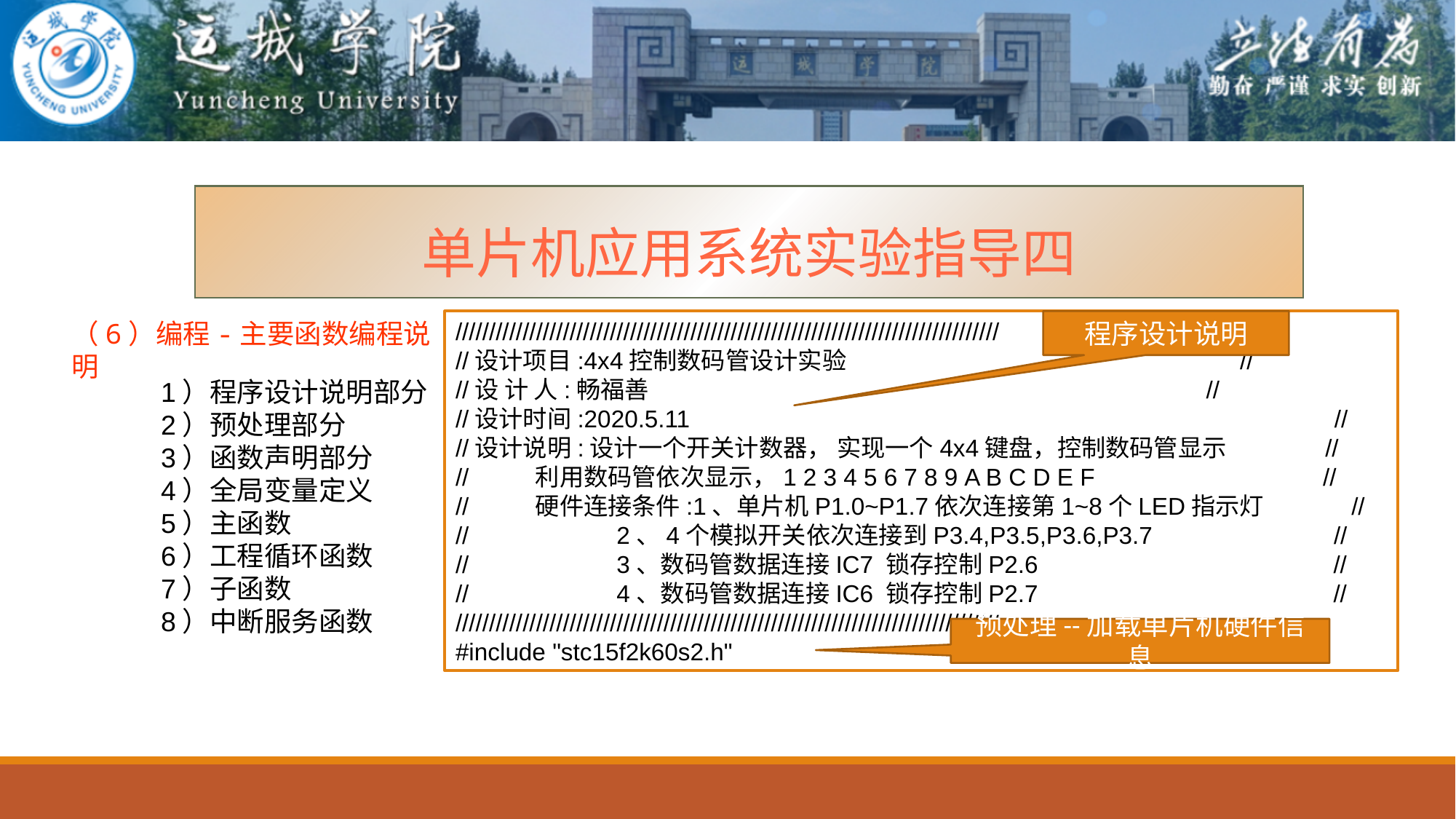

单片机应用系统实验指导四
（6）编程-主要函数编程说明
程序设计说明
/////////////////////////////////////////////////////////////////////////////////
//设计项目:4x4控制数码管设计实验                                                                       //
//设 计 人:畅福善                                                                                                     //
//设计时间:2020.5.11                                                                                                //
//设计说明:设计一个开关计数器， 实现一个4x4键盘，控制数码管显示                 //
//         利用数码管依次显示，1 2 3 4 5 6 7 8 9 A B C D E F                                  //
//         硬件连接条件:1、单片机P1.0~P1.7依次连接第1~8个LED指示灯               //
//                      2、4个模拟开关依次连接到P3.4,P3.5,P3.6,P3.7                           //
//                      3、数码管数据连接IC7 锁存控制P2.6                                            //
//                      4、数码管数据连接IC6 锁存控制P2.7                                            //
/////////////////////////////////////////////////////////////////////////////////
#include "stc15f2k60s2.h"
1）程序设计说明部分
2）预处理部分
3）函数声明部分
4）全局变量定义
5）主函数
6）工程循环函数
7）子函数
8）中断服务函数
预处理--加载单片机硬件信息